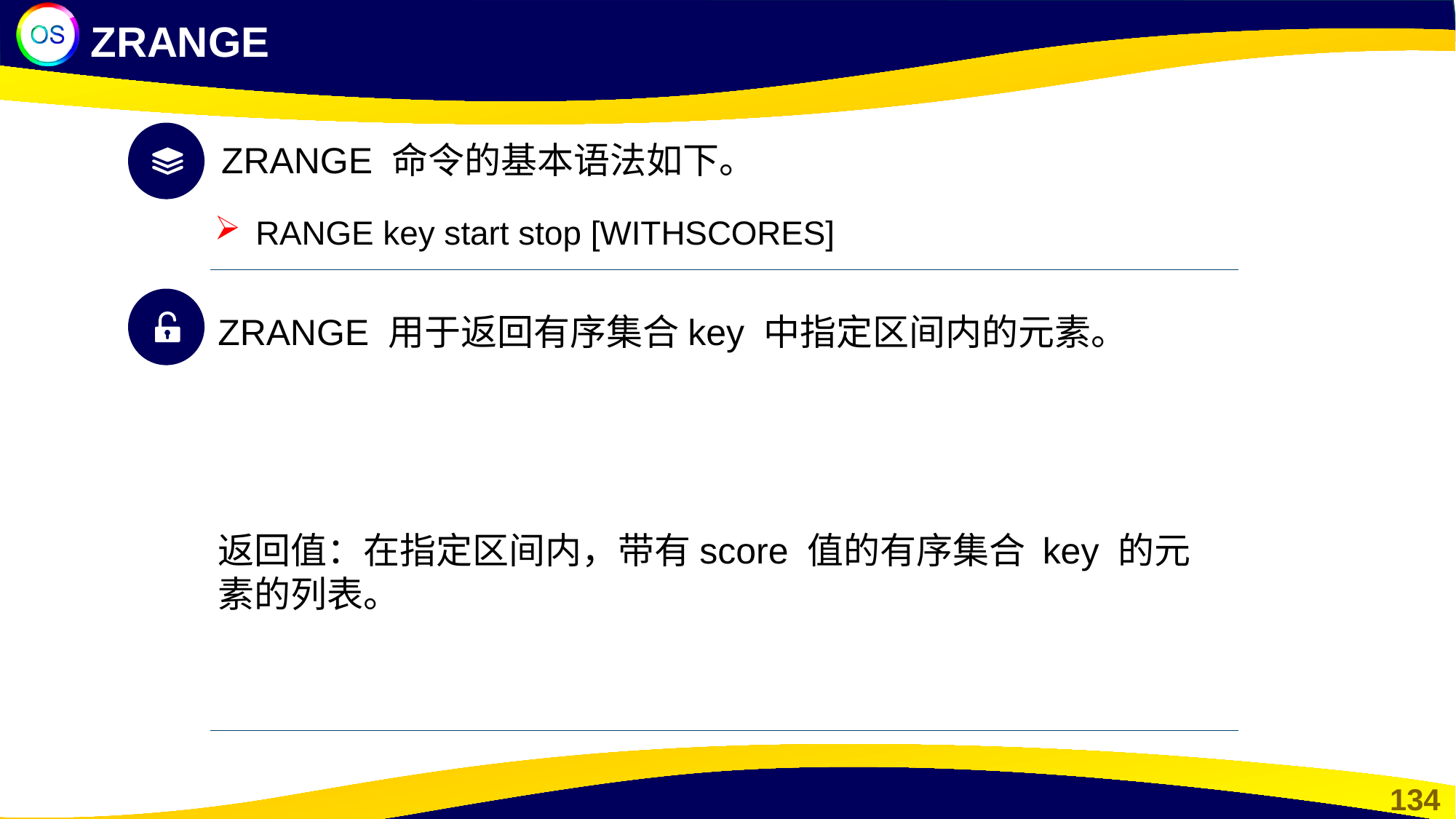

ZRANGE

ZRANGE 命令的基本语法如下。

RANGE key start stop [WITHSCORES]

ZRANGE 用于返回有序集合key 中指定区间内的元素。

返回值：在指定区间内，带有score 值的有序集合 key 的元素的列表。